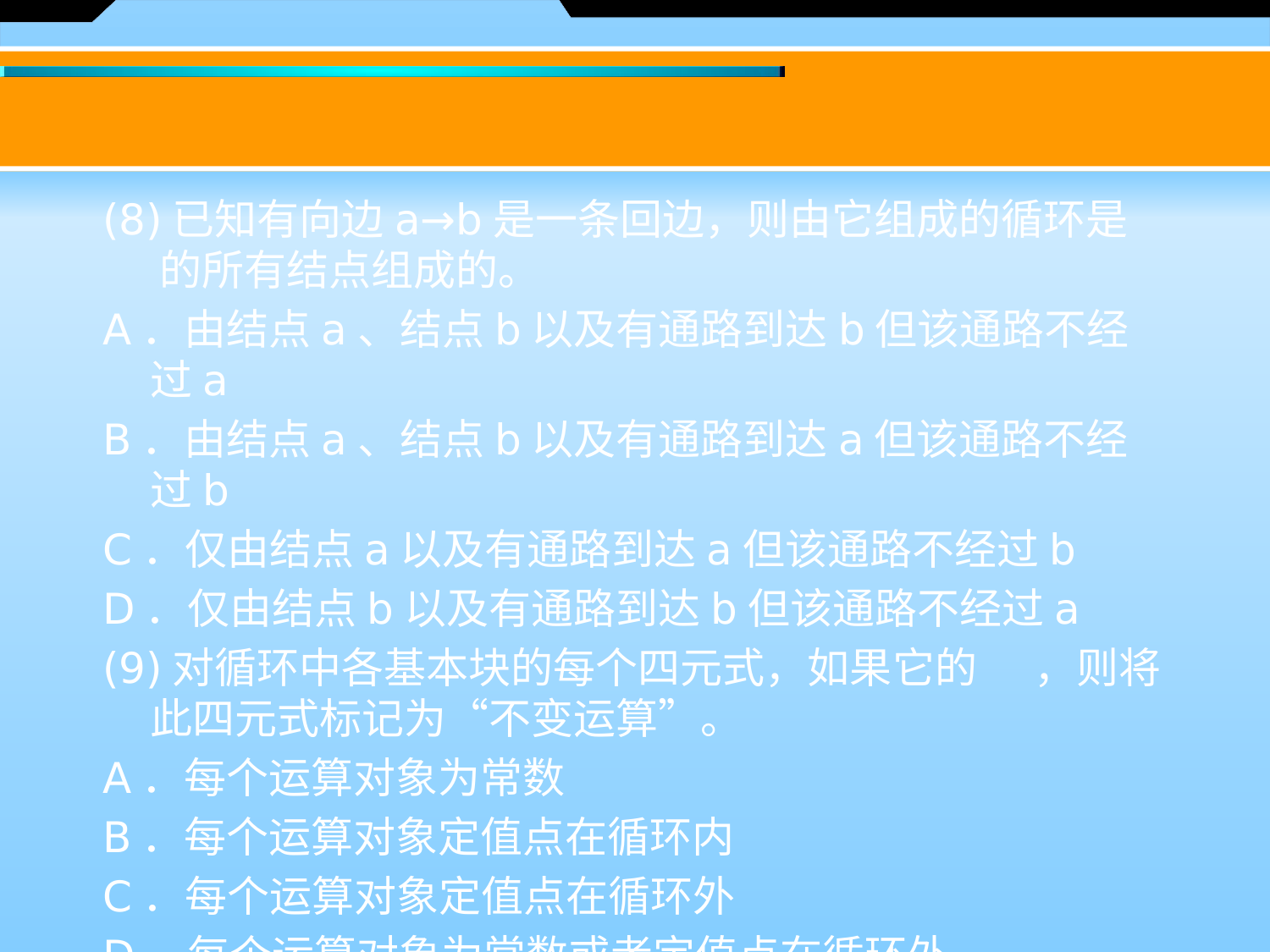

#
(8)已知有向边a→b是一条回边，则由它组成的循环是      的所有结点组成的。
A．由结点a、结点b以及有通路到达b但该通路不经过a
B．由结点a、结点b以及有通路到达a但该通路不经过b
C．仅由结点a以及有通路到达a但该通路不经过b
D．仅由结点b以及有通路到达b但该通路不经过a
(9)对循环中各基本块的每个四元式，如果它的      ，则将此四元式标记为“不变运算”。
A．每个运算对象为常数
B．每个运算对象定值点在循环内
C．每个运算对象定值点在循环外
D．每个运算对象为常数或者定值点在循环外